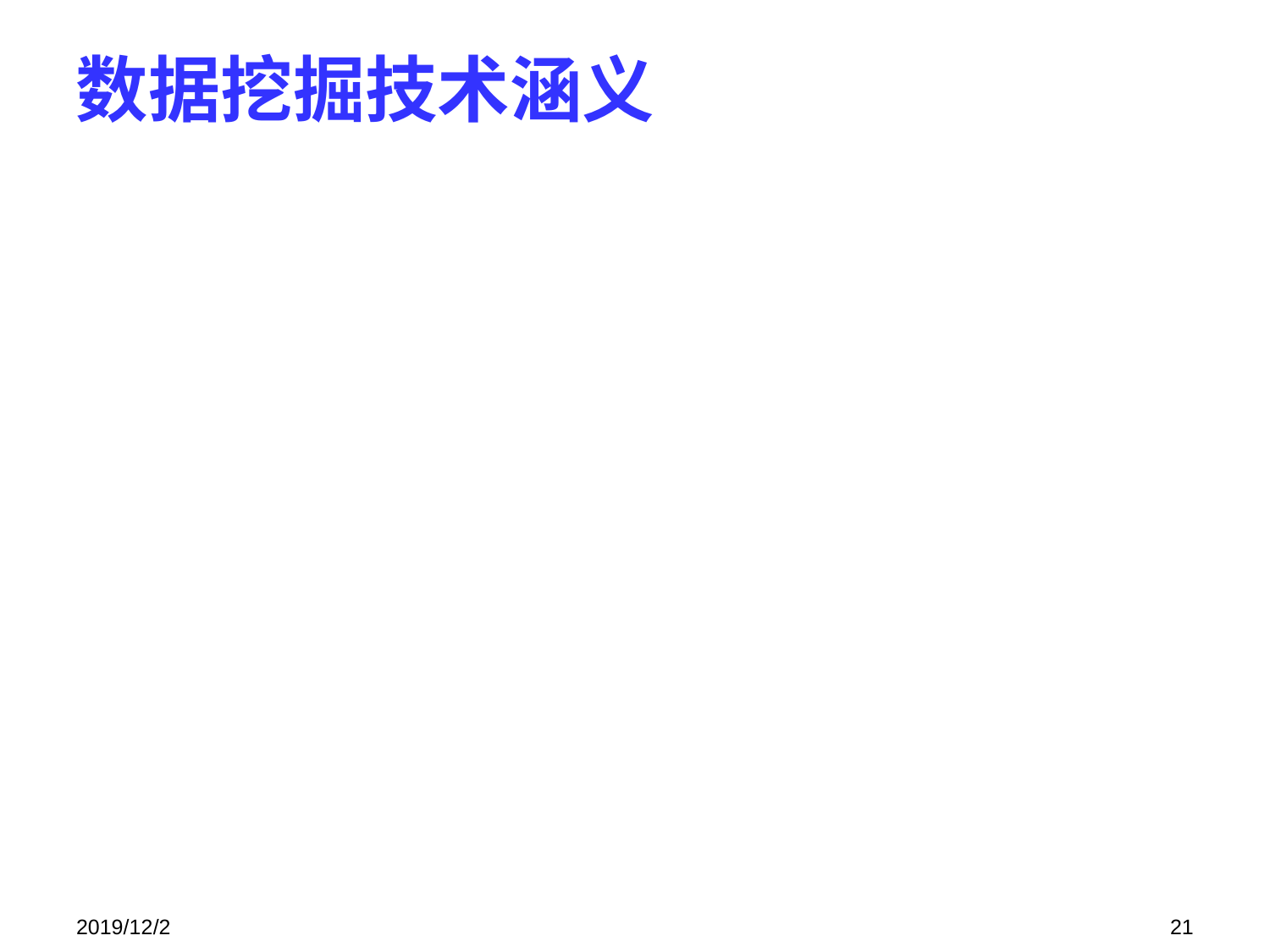

# 数据挖掘技术涵义
数据挖掘（Data Mining）就是从大量的、不完全的、有噪声的、模糊的、随机的实际应用数据中，提取隐含在其中的、人们事先不知道的、但又是潜在有用的信息和知识的过程。
2019/12/2
21